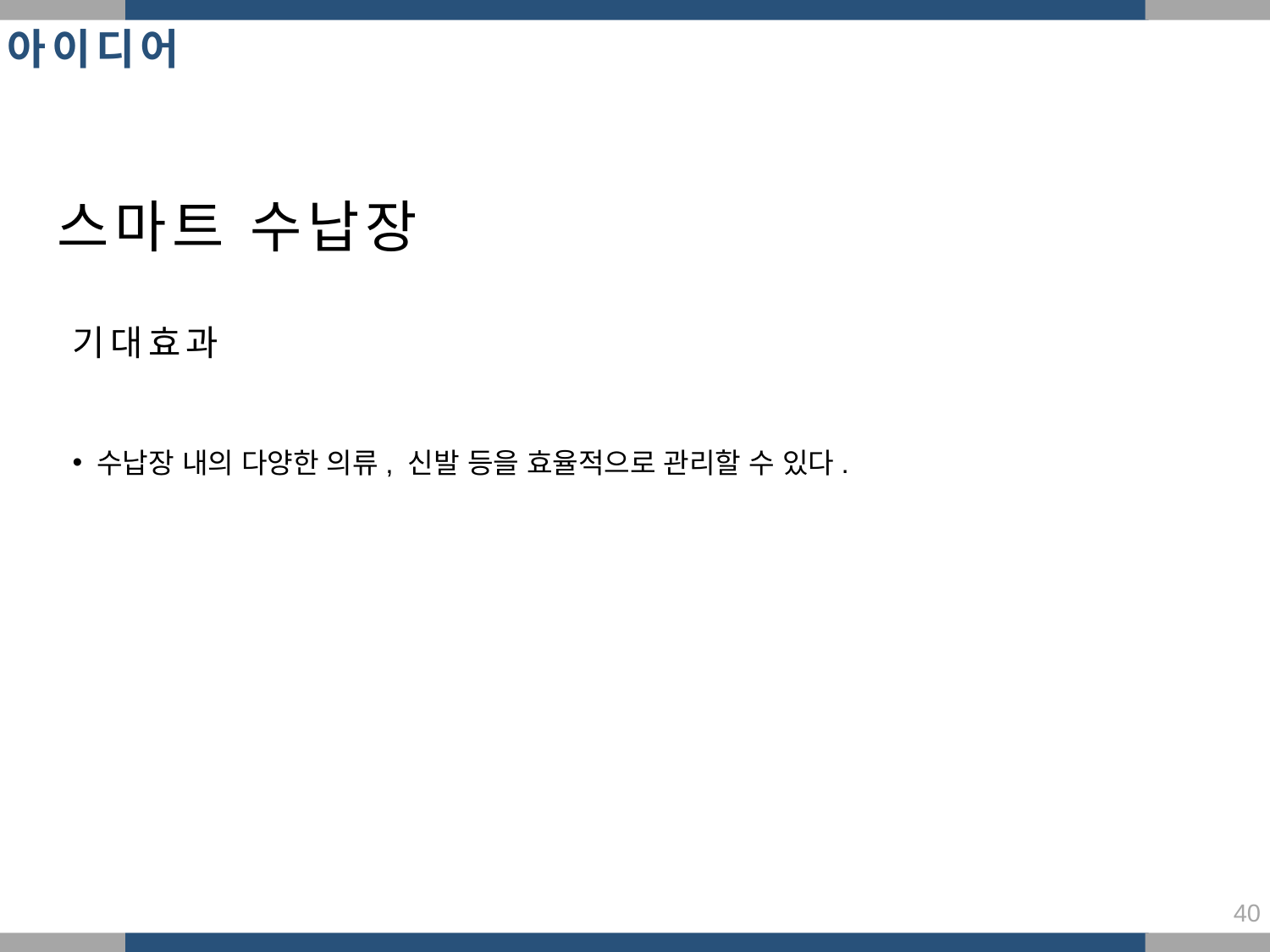

아이디어
스마트 수납장
기대효과
 수납장 내의 다양한 의류, 신발 등을 효율적으로 관리할 수 있다.
40